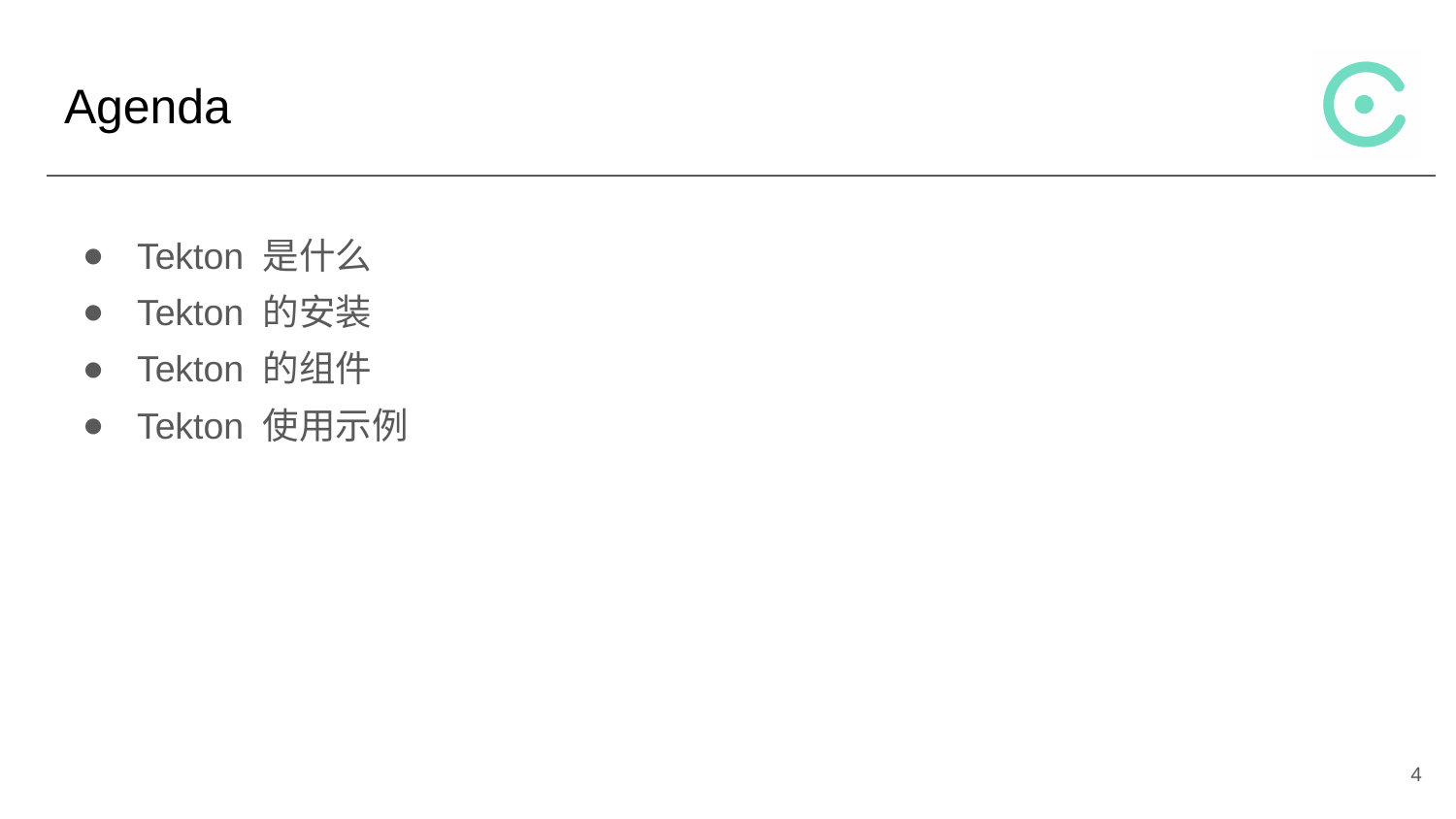

# Agenda
Tekton 是什么
Tekton 的安装
Tekton 的组件
Tekton 使用示例
4